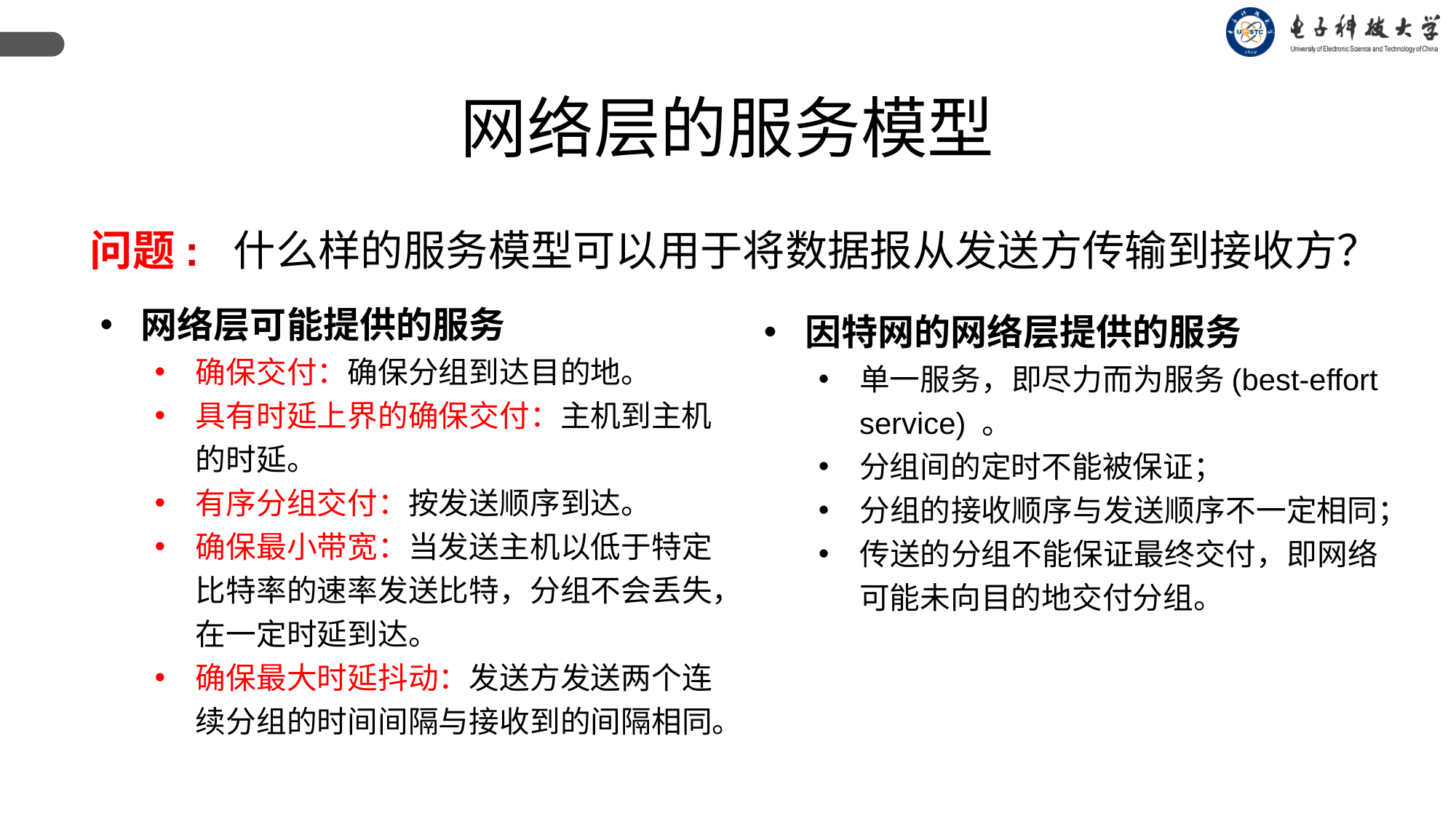

网络层的服务模型
问题:  什么样的服务模型可以用于将数据报从发送方传输到接收方？
因特网的网络层提供的服务
单一服务，即尽力而为服务(best-effort service) 。
分组间的定时不能被保证；
分组的接收顺序与发送顺序不一定相同；
传送的分组不能保证最终交付，即网络可能未向目的地交付分组。
网络层可能提供的服务
确保交付：确保分组到达目的地。
具有时延上界的确保交付：主机到主机的时延。
有序分组交付：按发送顺序到达。
确保最小带宽：当发送主机以低于特定比特率的速率发送比特，分组不会丢失，在一定时延到达。
确保最大时延抖动：发送方发送两个连续分组的时间间隔与接收到的间隔相同。